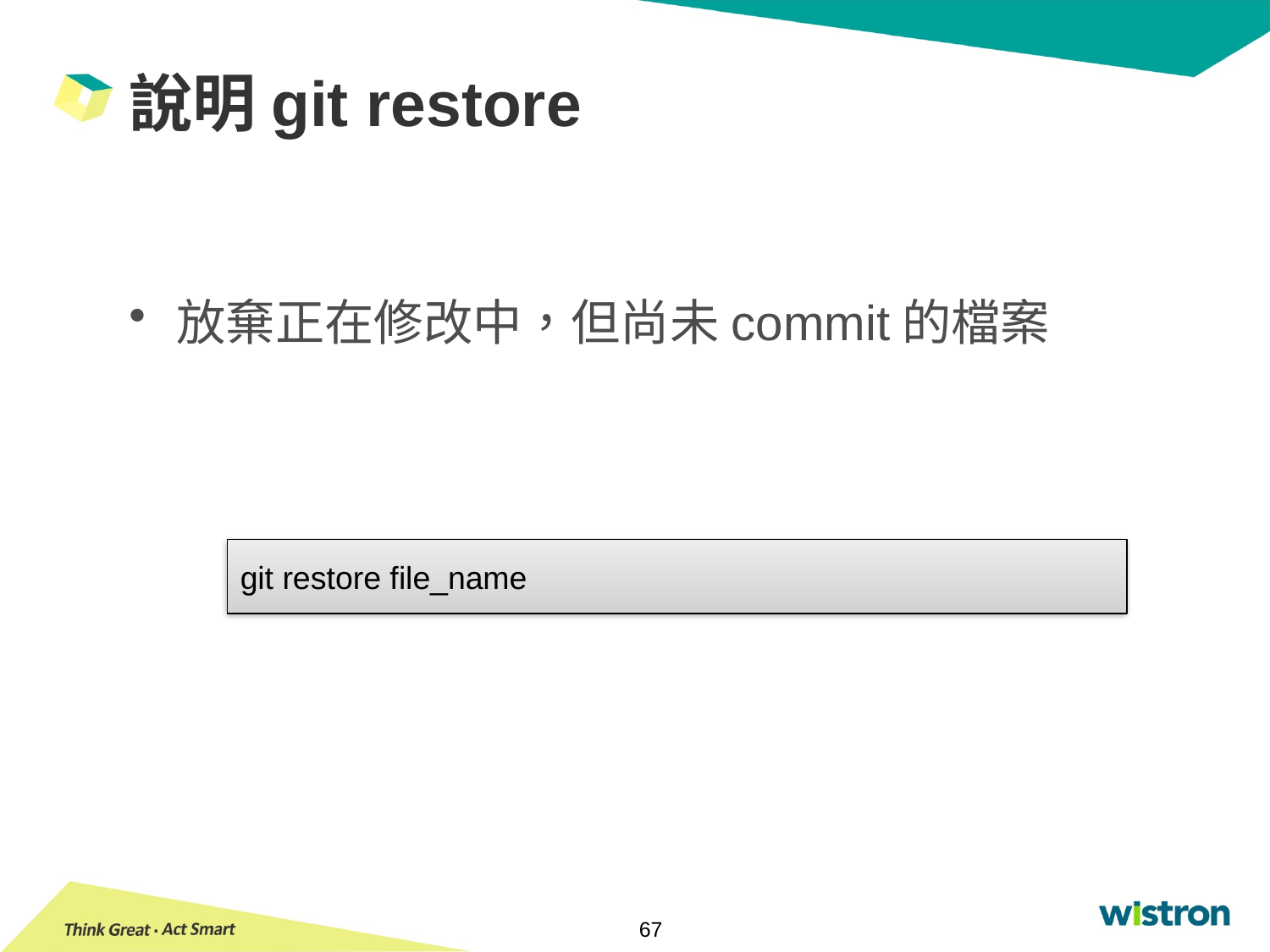

# 說明git restore

放棄正在修改中，但尚未commit的檔案

git restore file_name
67